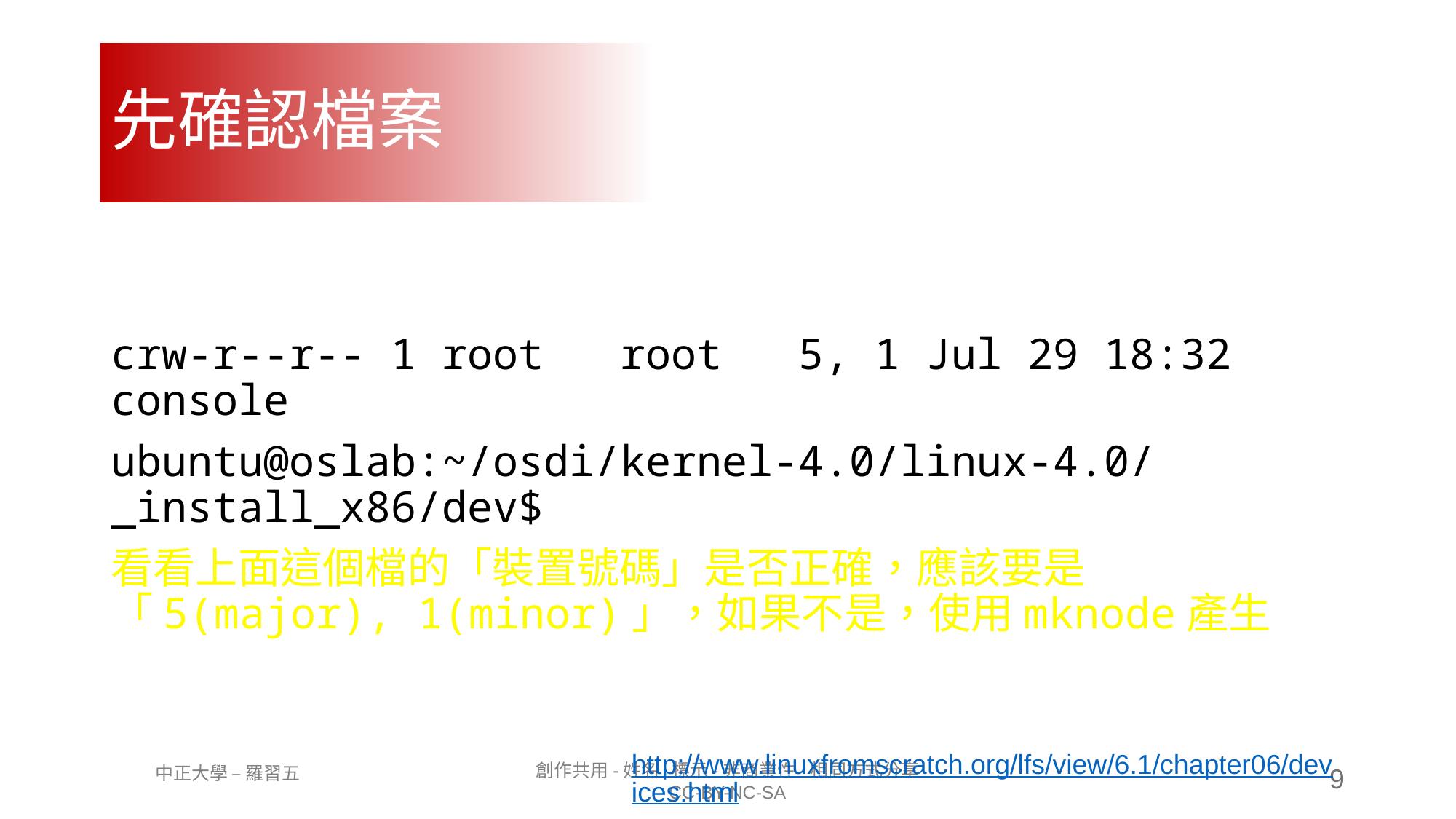

# 先確認檔案
crw-r--r-- 1 root   root   5, 1 Jul 29 18:32 console
ubuntu@oslab:~/osdi/kernel-4.0/linux-4.0/_install_x86/dev$
看看上面這個檔的「裝置號碼」是否正確，應該要是「5(major), 1(minor)」，如果不是，使用mknode產生
http://www.linuxfromscratch.org/lfs/view/6.1/chapter06/devices.html